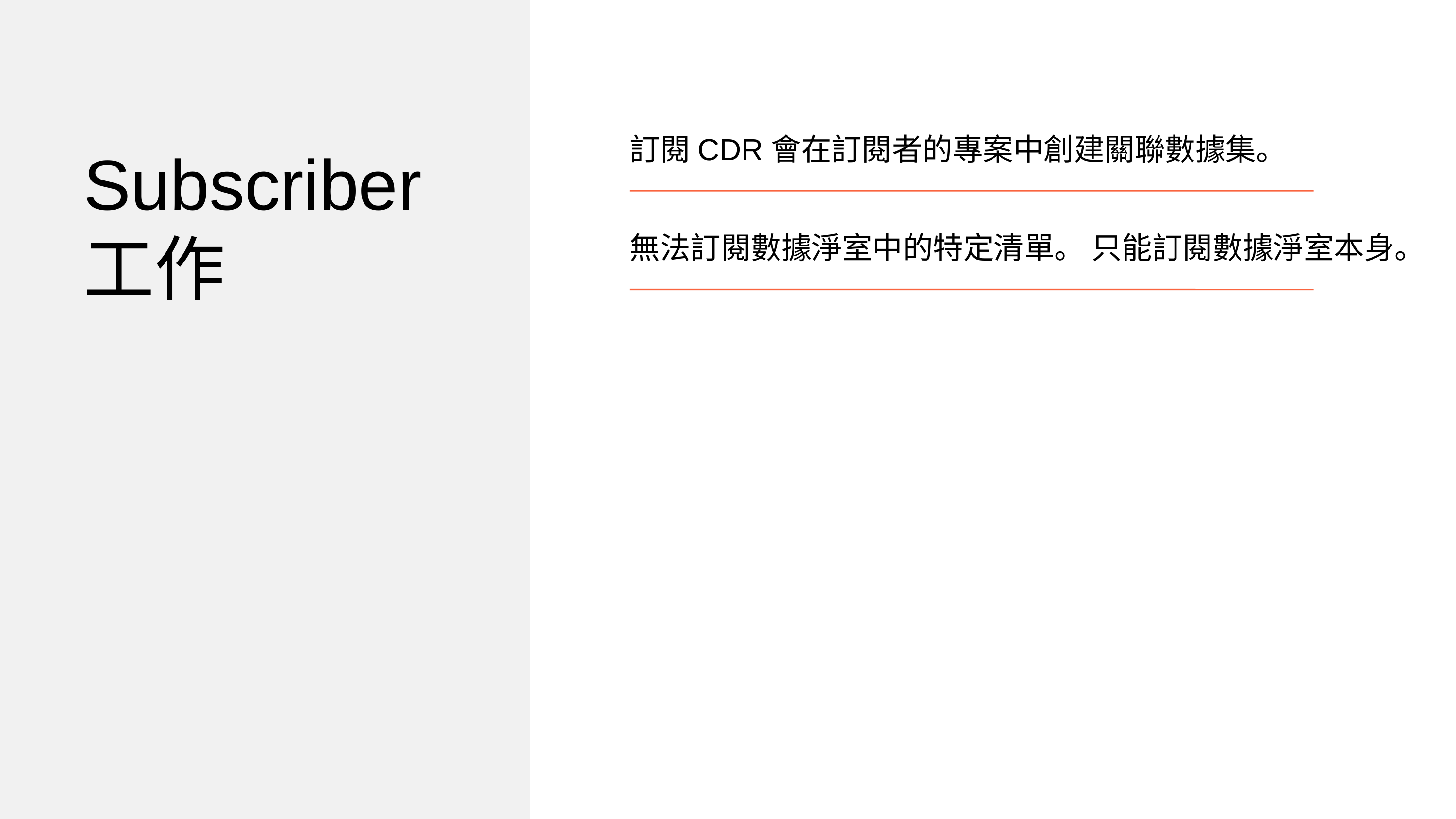

訂閱CDR會在訂閱者的專案中創建關聯數據集。
Subscriber 工作

無法訂閱數據淨室中的特定清單。 只能訂閱數據淨室本身。